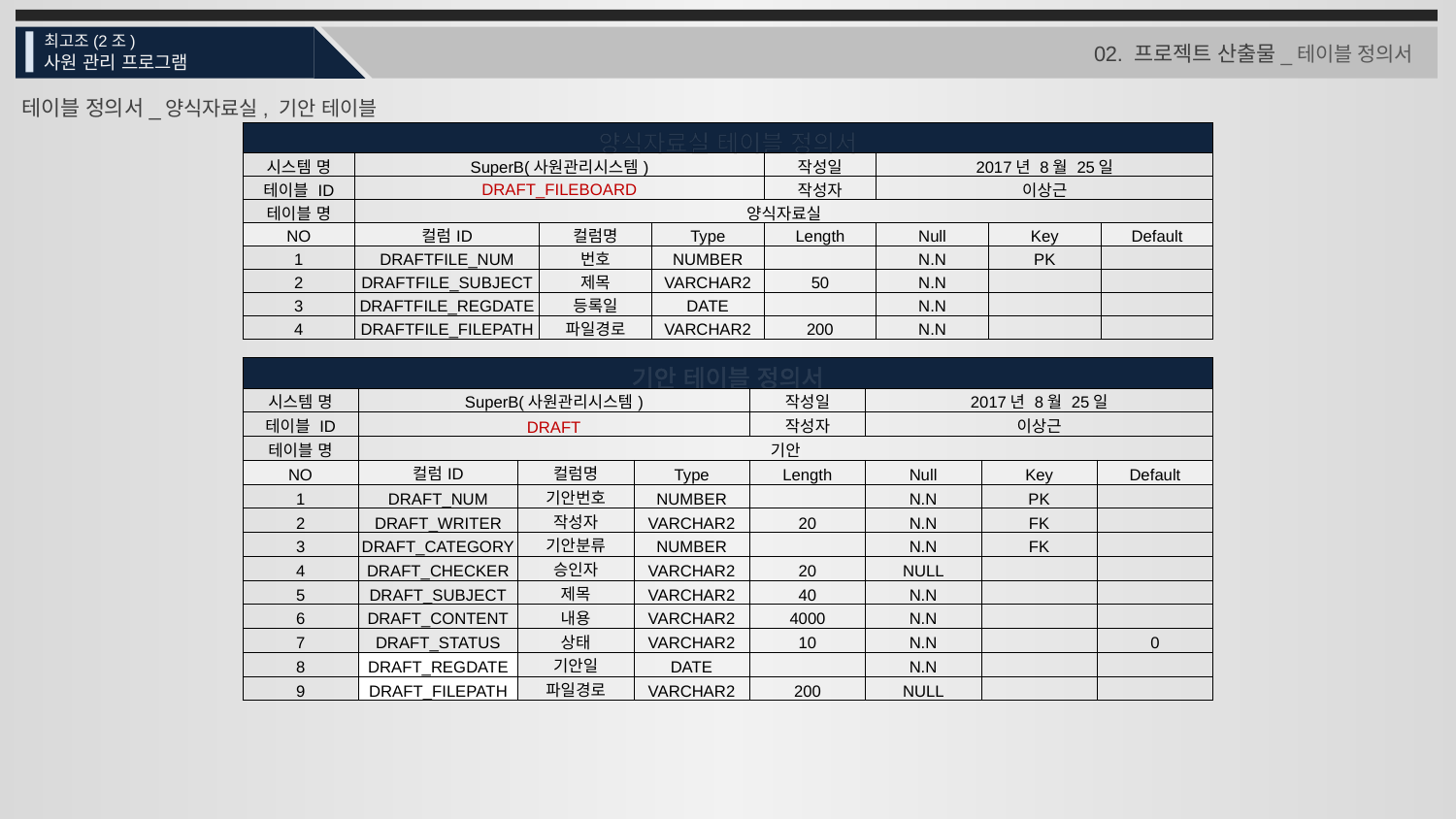

최고조(2조)

사원 관리 프로그램

02. 프로젝트 산출물_테이블 정의서
테이블 정의서_양식자료실, 기안 테이블
| 양식자료실 테이블 정의서 |  |  |  |  |  |  |  |
| --- | --- | --- | --- | --- | --- | --- | --- |
| 시스템 명 | SuperB(사원관리시스템) |  |  | 작성일 | 2017년 8월 25일 |  |  |
| 테이블 ID | DRAFT\_FILEBOARD |  |  | 작성자 | 이상근 |  |  |
| 테이블 명 | 양식자료실 |  |  |  |  |  |  |
| NO | 컬럼ID | 컬럼명 | Type | Length | Null | Key | Default |
| 1 | DRAFTFILE\_NUM | 번호 | NUMBER |  | N.N | PK |  |
| 2 | DRAFTFILE\_SUBJECT | 제목 | VARCHAR2 | 50 | N.N |  |  |
| 3 | DRAFTFILE\_REGDATE | 등록일 | DATE |  | N.N |  |  |
| 4 | DRAFTFILE\_FILEPATH | 파일경로 | VARCHAR2 | 200 | N.N |  |  |
| 기안 테이블 정의서 |  |  |  |  |  |  |  |
| --- | --- | --- | --- | --- | --- | --- | --- |
| 시스템 명 | SuperB(사원관리시스템) |  |  | 작성일 | 2017년 8월 25일 |  |  |
| 테이블 ID | DRAFT |  |  | 작성자 | 이상근 |  |  |
| 테이블 명 | 기안 |  |  |  |  |  |  |
| NO | 컬럼ID | 컬럼명 | Type | Length | Null | Key | Default |
| 1 | DRAFT\_NUM | 기안번호 | NUMBER |  | N.N | PK |  |
| 2 | DRAFT\_WRITER | 작성자 | VARCHAR2 | 20 | N.N | FK |  |
| 3 | DRAFT\_CATEGORY | 기안분류 | NUMBER |  | N.N | FK |  |
| 4 | DRAFT\_CHECKER | 승인자 | VARCHAR2 | 20 | NULL |  |  |
| 5 | DRAFT\_SUBJECT | 제목 | VARCHAR2 | 40 | N.N |  |  |
| 6 | DRAFT\_CONTENT | 내용 | VARCHAR2 | 4000 | N.N |  |  |
| 7 | DRAFT\_STATUS | 상태 | VARCHAR2 | 10 | N.N |  | 0 |
| 8 | DRAFT\_REGDATE | 기안일 | DATE |  | N.N |  |  |
| 9 | DRAFT\_FILEPATH | 파일경로 | VARCHAR2 | 200 | NULL |  |  |